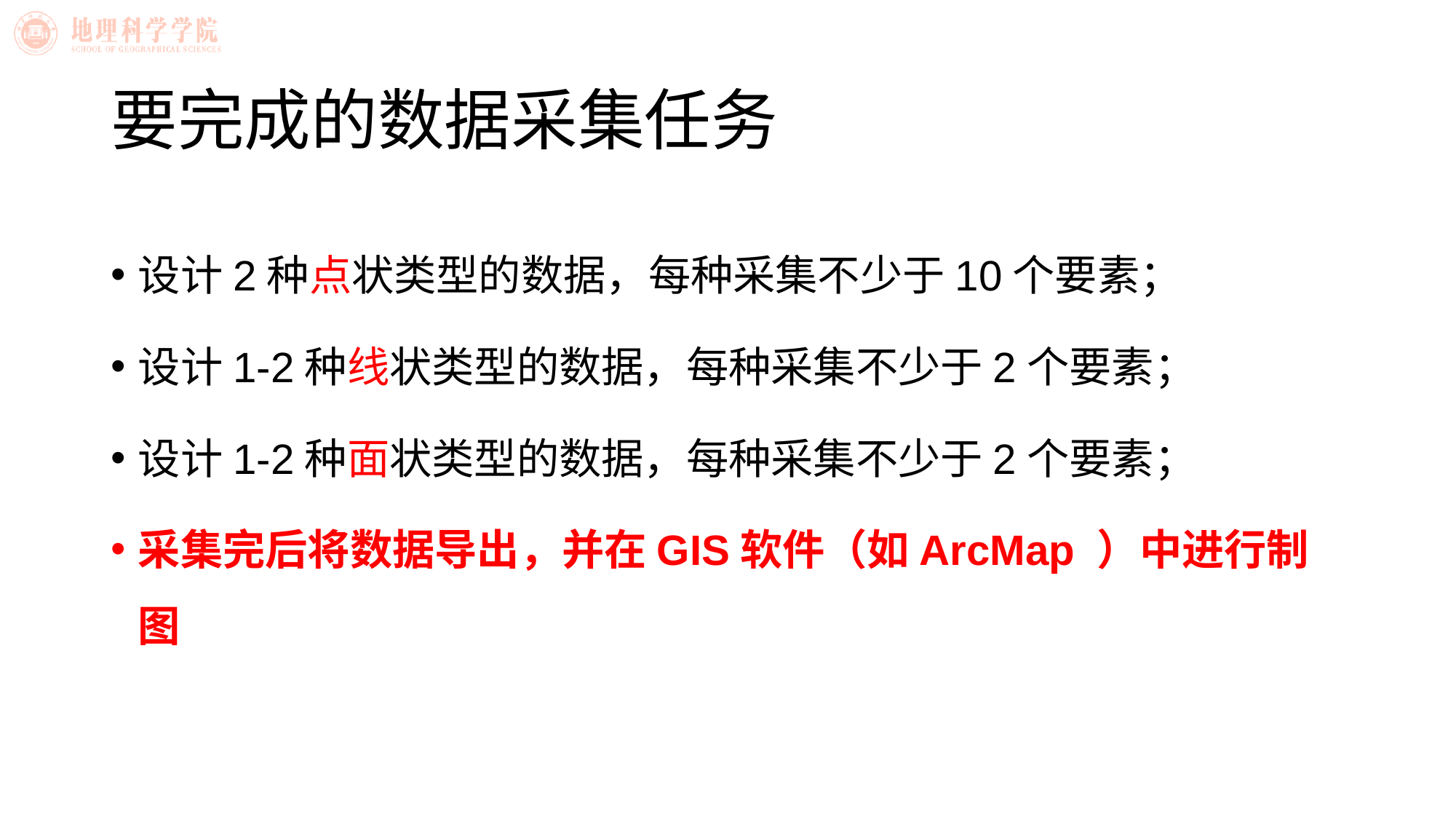

# 要完成的数据采集任务
设计2种点状类型的数据，每种采集不少于10个要素；
设计1-2种线状类型的数据，每种采集不少于2个要素；
设计1-2种面状类型的数据，每种采集不少于2个要素；
采集完后将数据导出，并在GIS软件（如ArcMap ）中进行制图